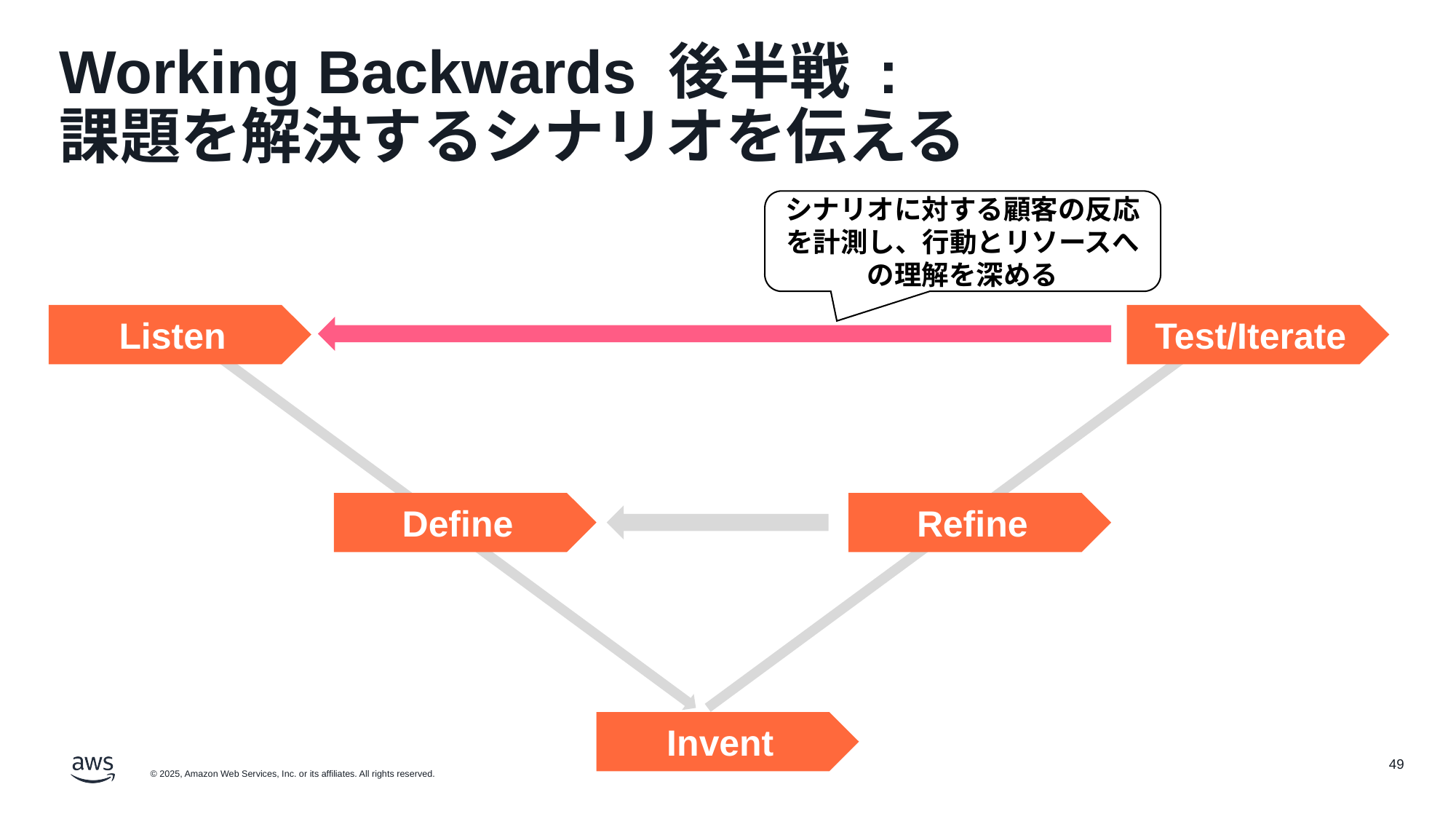

# Working Backwards 後半戦 : 課題を解決するシナリオを伝える
シナリオに対する顧客の反応を計測し、行動とリソースへの理解を深める
Listen
Test/Iterate

Define
Refine

Invent
49